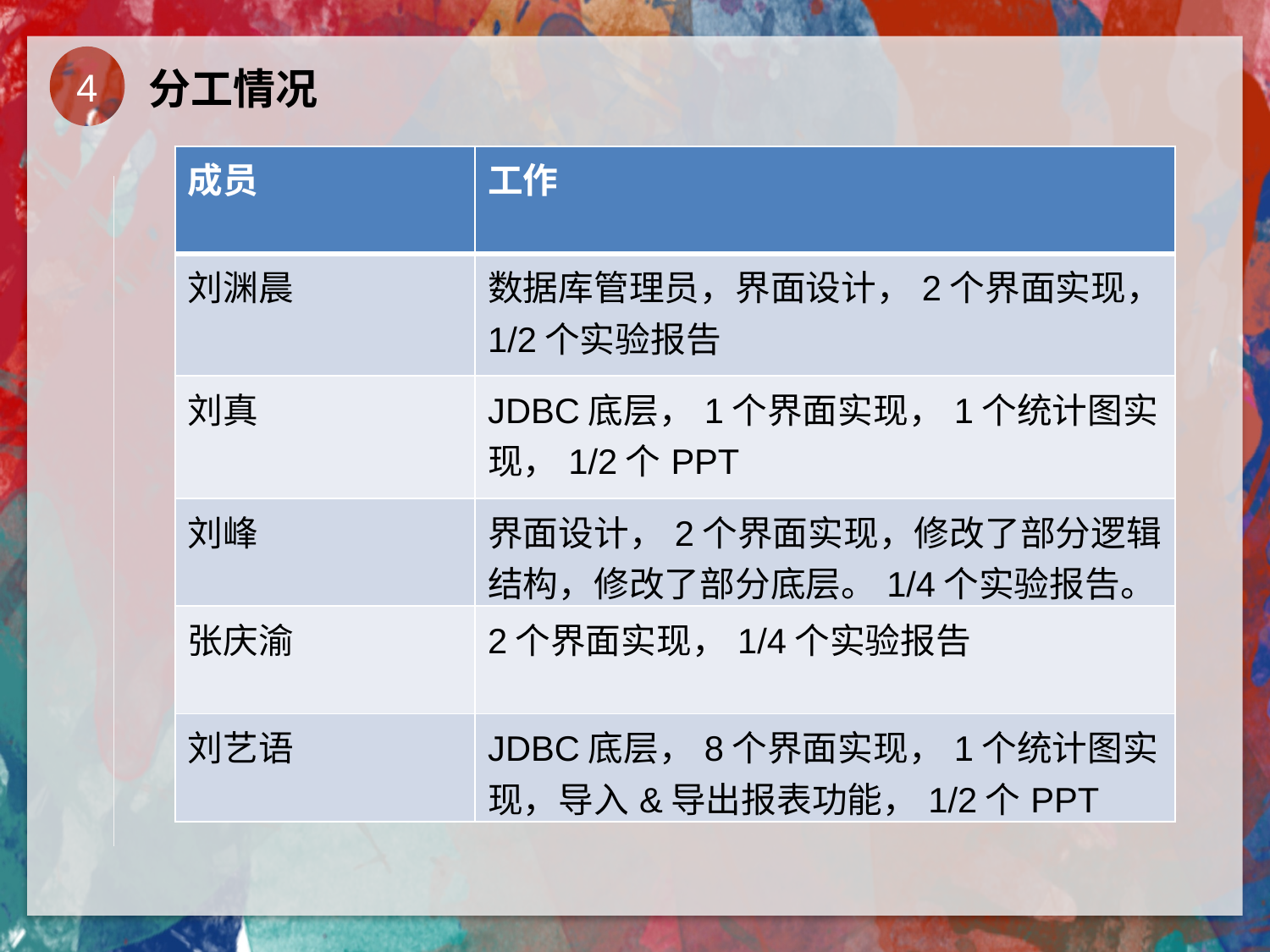

4
分工情况
| 成员 | 工作 |
| --- | --- |
| 刘渊晨 | 数据库管理员，界面设计，2个界面实现，1/2个实验报告 |
| 刘真 | JDBC底层，1个界面实现，1个统计图实现，1/2个PPT |
| 刘峰 | 界面设计，2个界面实现，修改了部分逻辑结构，修改了部分底层。1/4个实验报告。 |
| 张庆渝 | 2个界面实现，1/4个实验报告 |
| 刘艺语 | JDBC底层，8个界面实现，1个统计图实现，导入&导出报表功能，1/2个PPT |